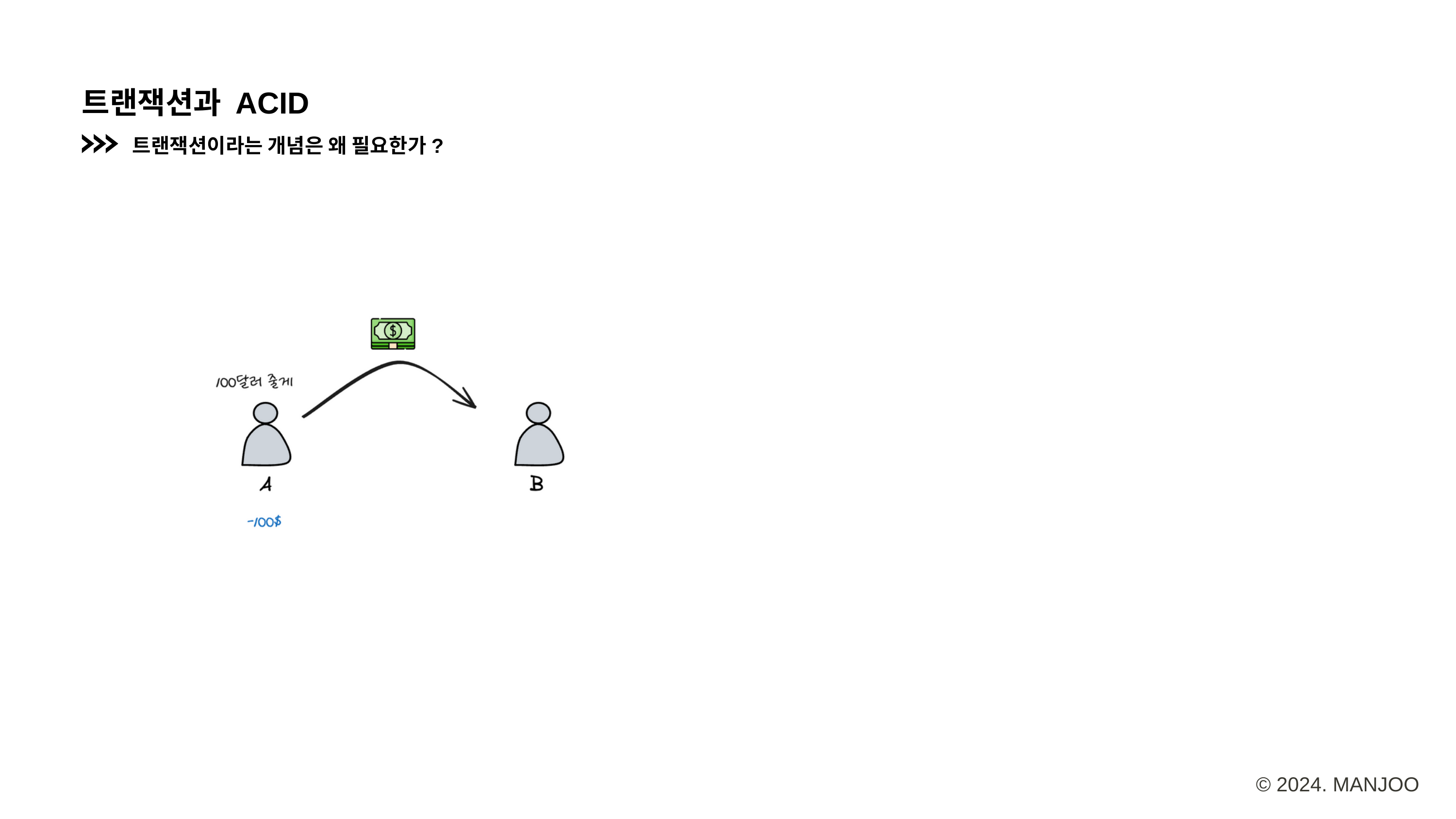

트랜잭션과 ACID
트랜잭션이라는 개념은 왜 필요한가?

© 2024. MANJOO